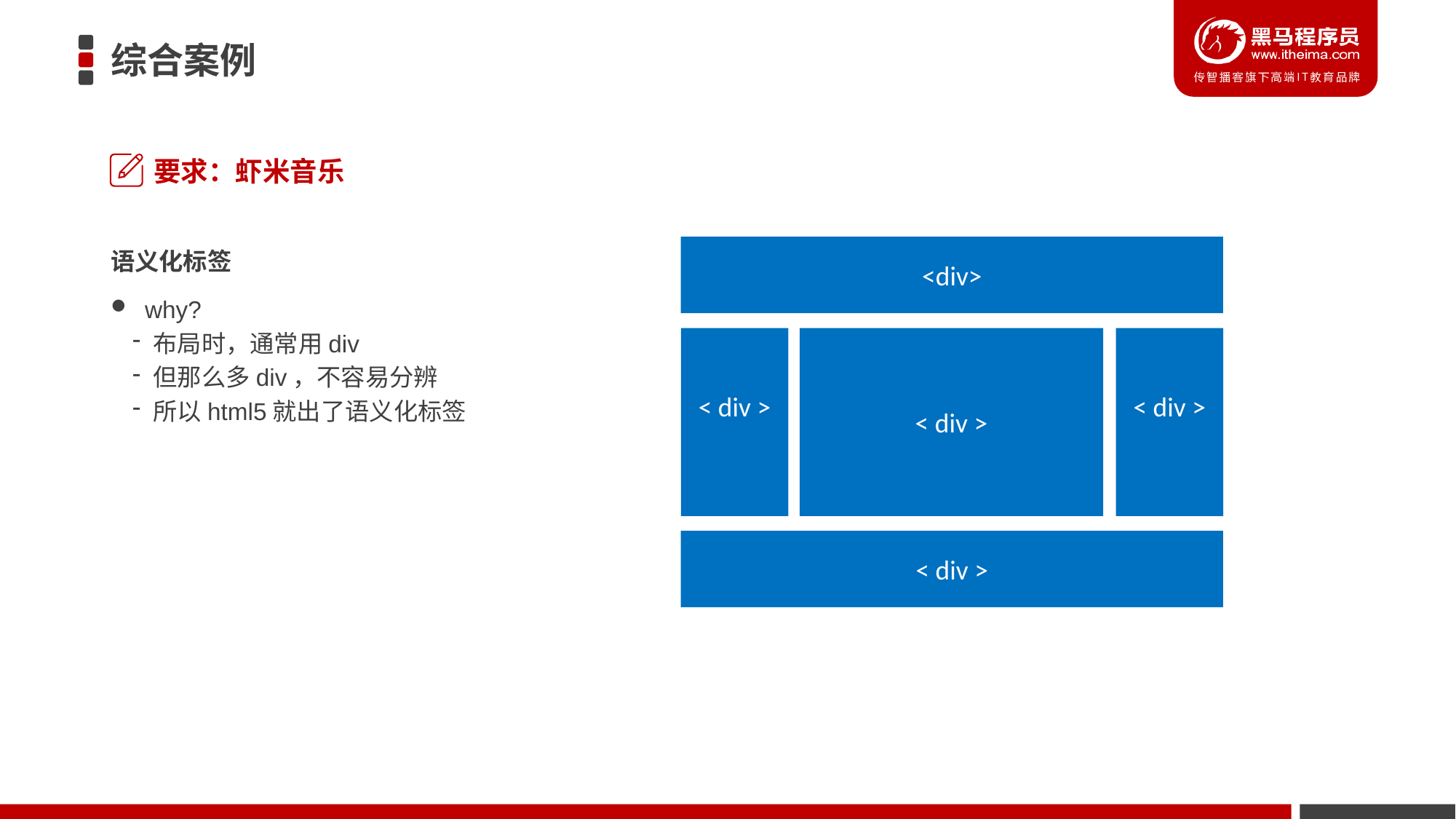

# 综合案例
要求：虾米音乐

语义化标签
why?
布局时，通常用div
但那么多div，不容易分辨
所以html5就出了语义化标签
<div>
< div >

< div >

< div >
< div >